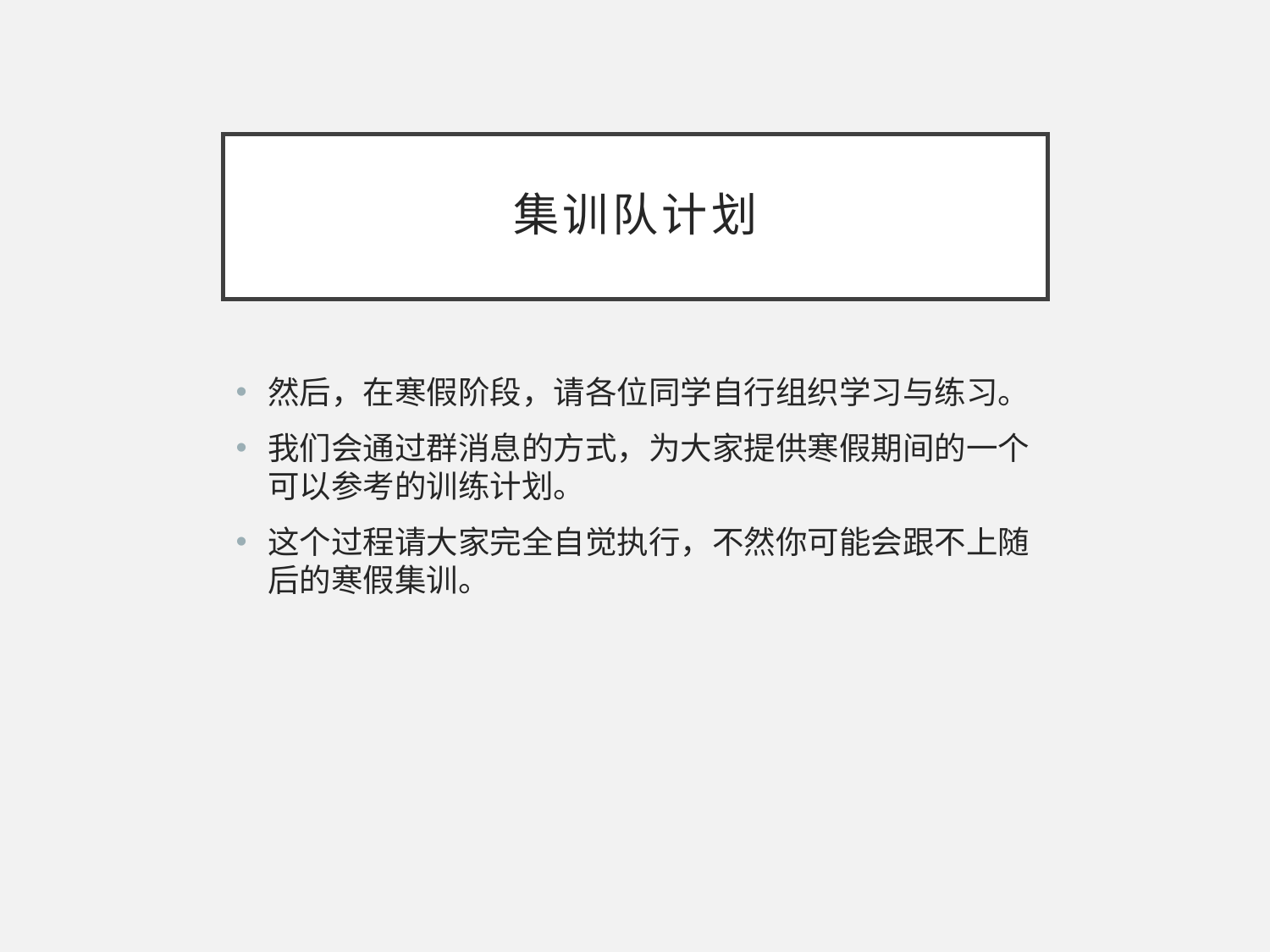

# 集训队计划
然后，在寒假阶段，请各位同学自行组织学习与练习。
我们会通过群消息的方式，为大家提供寒假期间的一个可以参考的训练计划。
这个过程请大家完全自觉执行，不然你可能会跟不上随后的寒假集训。